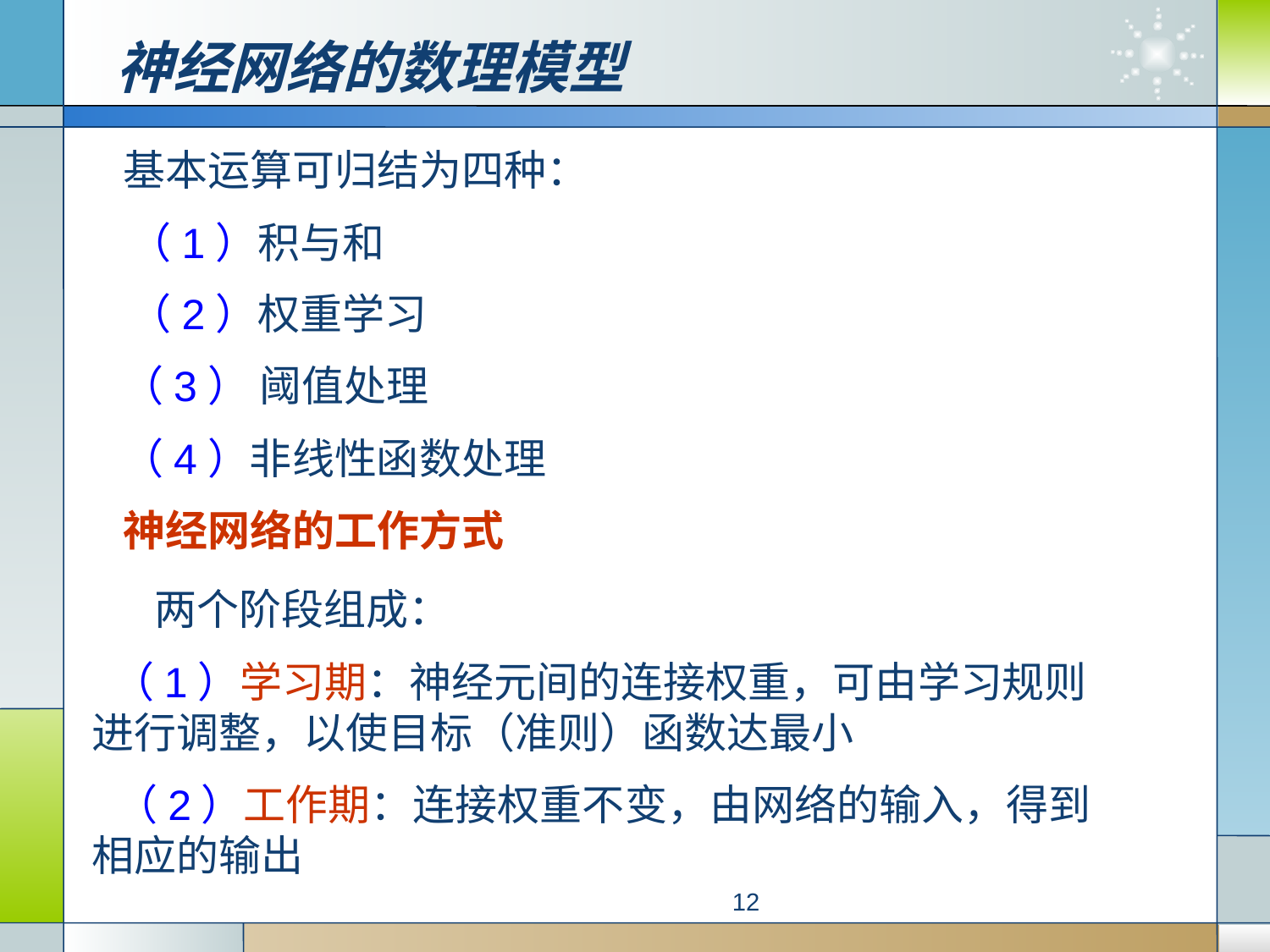

# 神经网络的数理模型
         基本运算可归结为四种：
　　（1）积与和
　　（2）权重学习
       （3） 阈值处理
       （4）非线性函数处理
　　 神经网络的工作方式
　　 两个阶段组成：
      （1）学习期：神经元间的连接权重，可由学习规则进行调整，以使目标（准则）函数达最小
　   （2）工作期：连接权重不变，由网络的输入，得到相应的输出
12